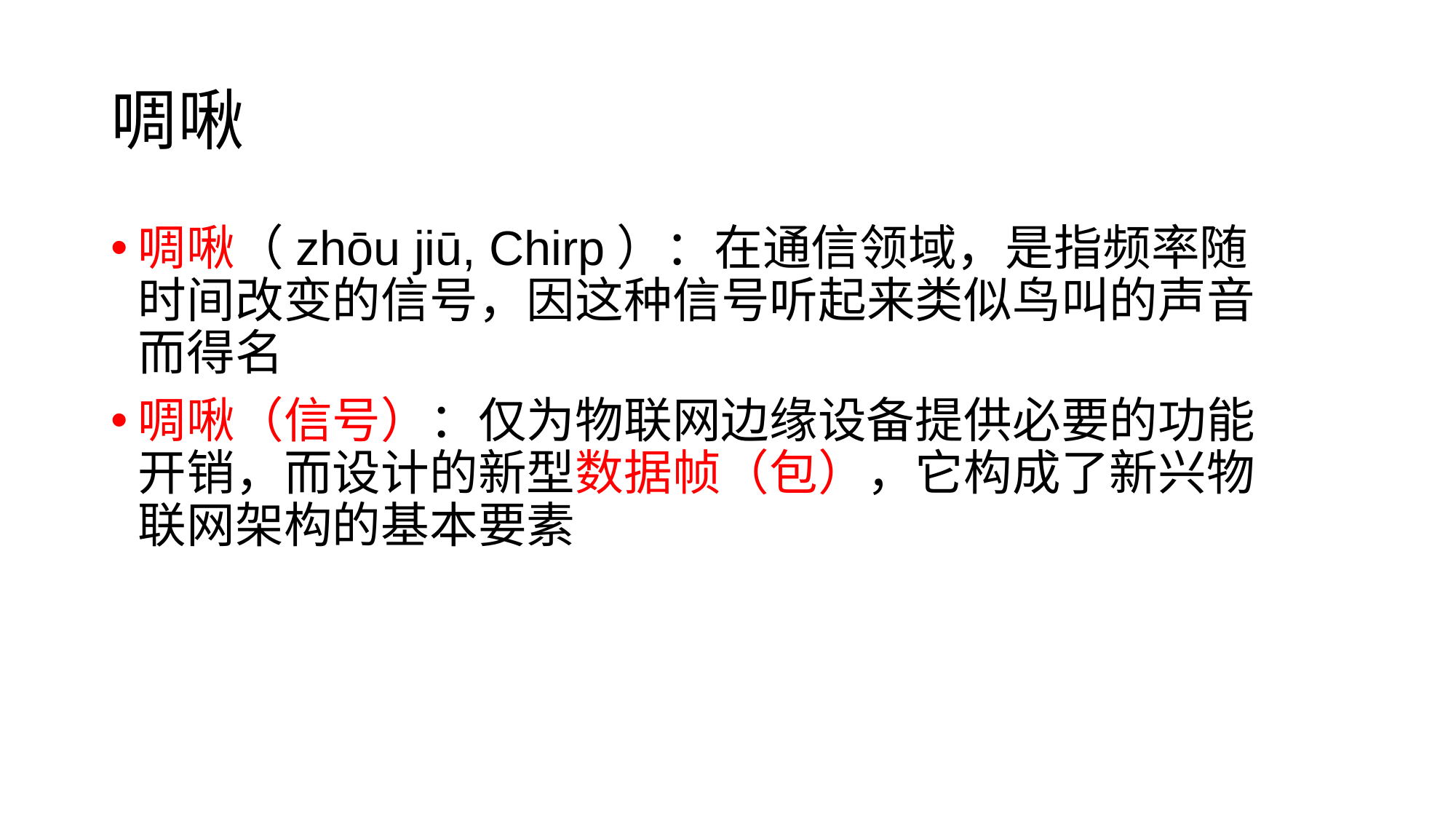

# 啁啾
啁啾（zhōu jiū, Chirp）：在通信领域，是指频率随时间改变的信号，因这种信号听起来类似鸟叫的声音而得名
啁啾（信号）：仅为物联网边缘设备提供必要的功能开销，而设计的新型数据帧（包），它构成了新兴物联网架构的基本要素